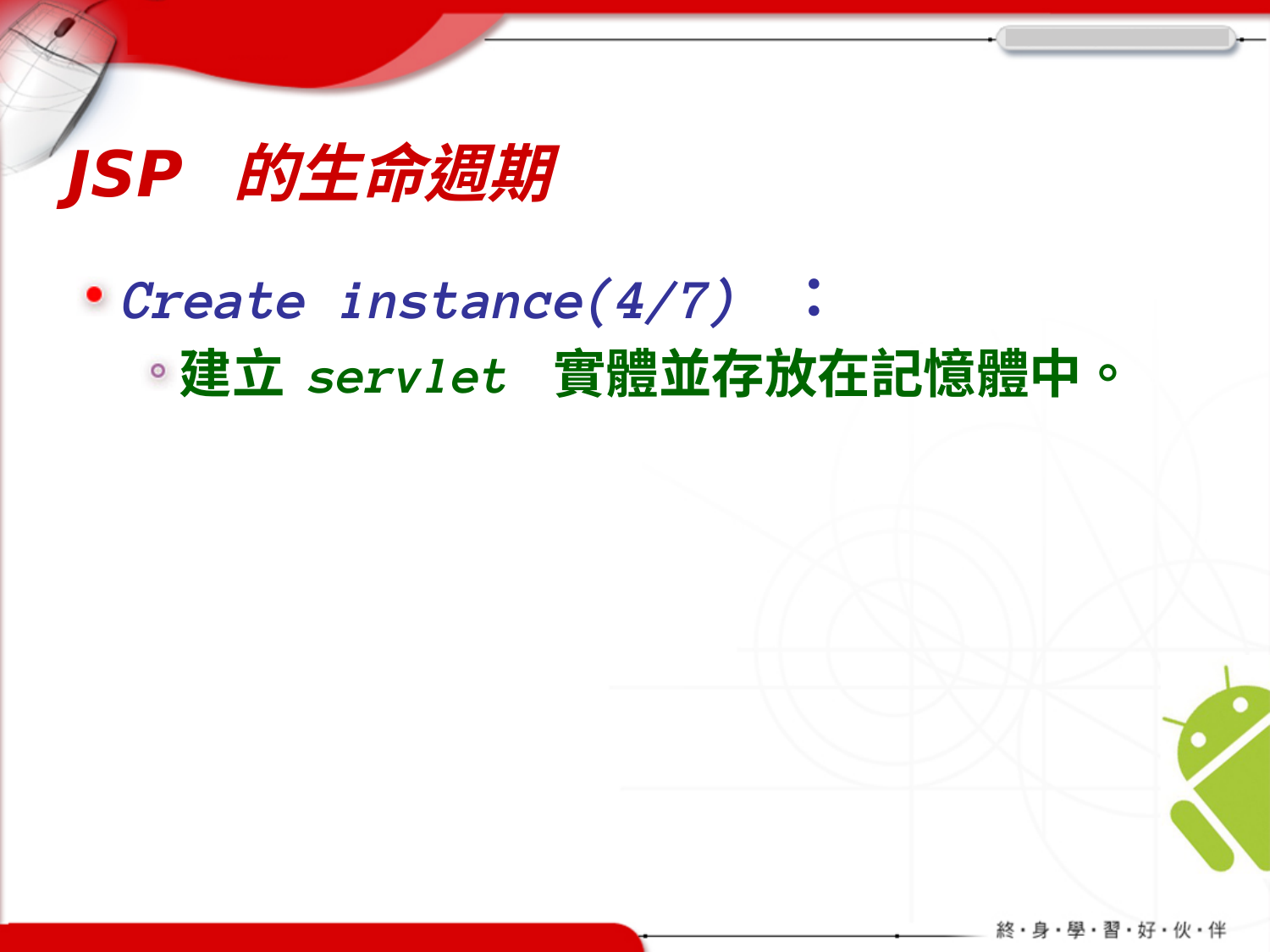

# JSP 的生命週期
Create instance(4/7) ：
建立 servlet 實體並存放在記憶體中。